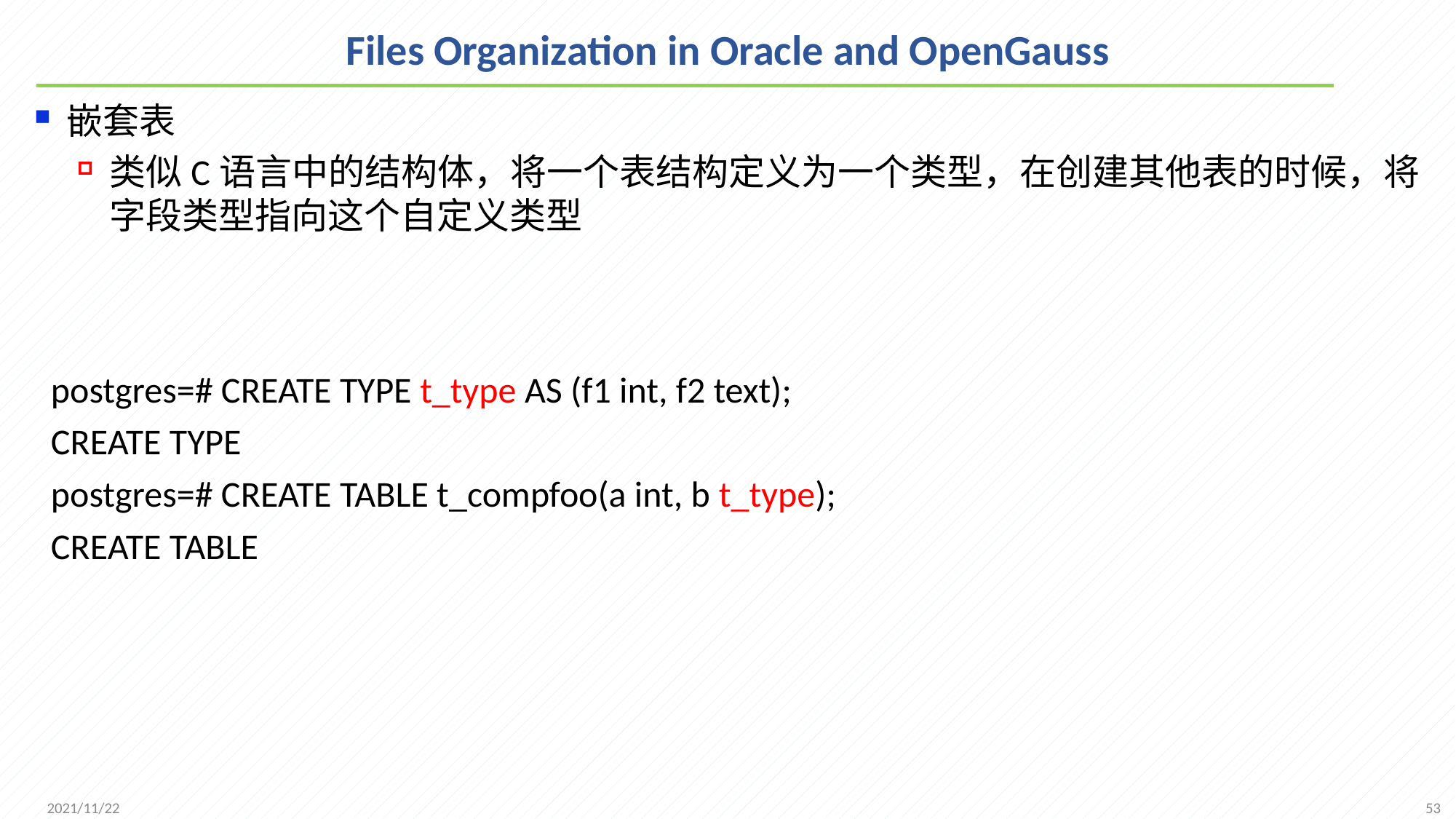

# Files Organization in Oracle and OpenGauss
嵌套表
类似C语言中的结构体，将一个表结构定义为一个类型，在创建其他表的时候，将字段类型指向这个自定义类型

  postgres=# CREATE TYPE t_type AS (f1 int, f2 text);
  CREATE TYPE
  postgres=# CREATE TABLE t_compfoo(a int, b t_type);
  CREATE TABLE

53
2021/11/22